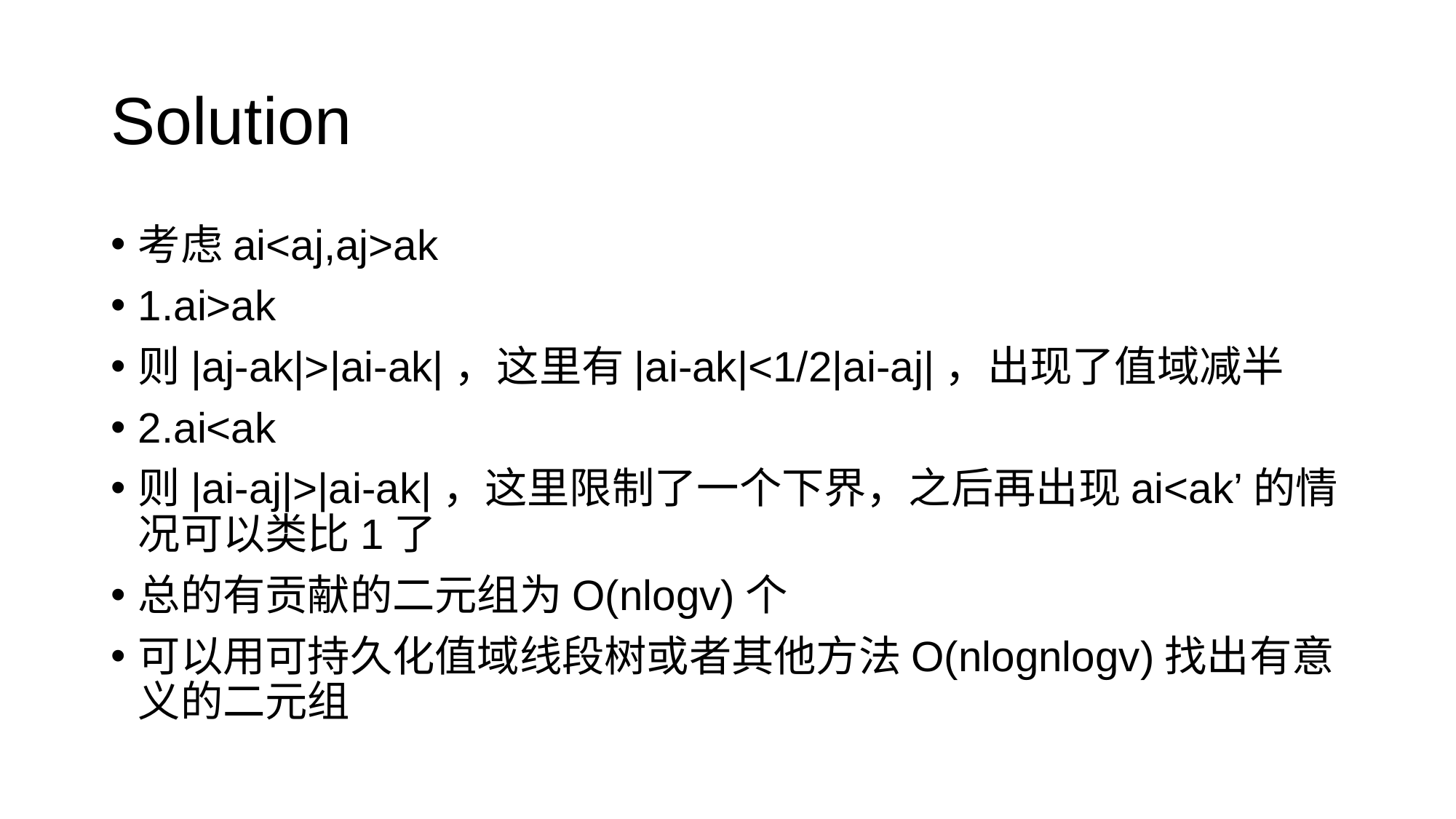

# Solution
考虑ai<aj,aj>ak
1.ai>ak
则|aj-ak|>|ai-ak|，这里有|ai-ak|<1/2|ai-aj|，出现了值域减半
2.ai<ak
则|ai-aj|>|ai-ak|，这里限制了一个下界，之后再出现ai<ak’的情况可以类比1了
总的有贡献的二元组为O(nlogv)个
可以用可持久化值域线段树或者其他方法O(nlognlogv)找出有意义的二元组